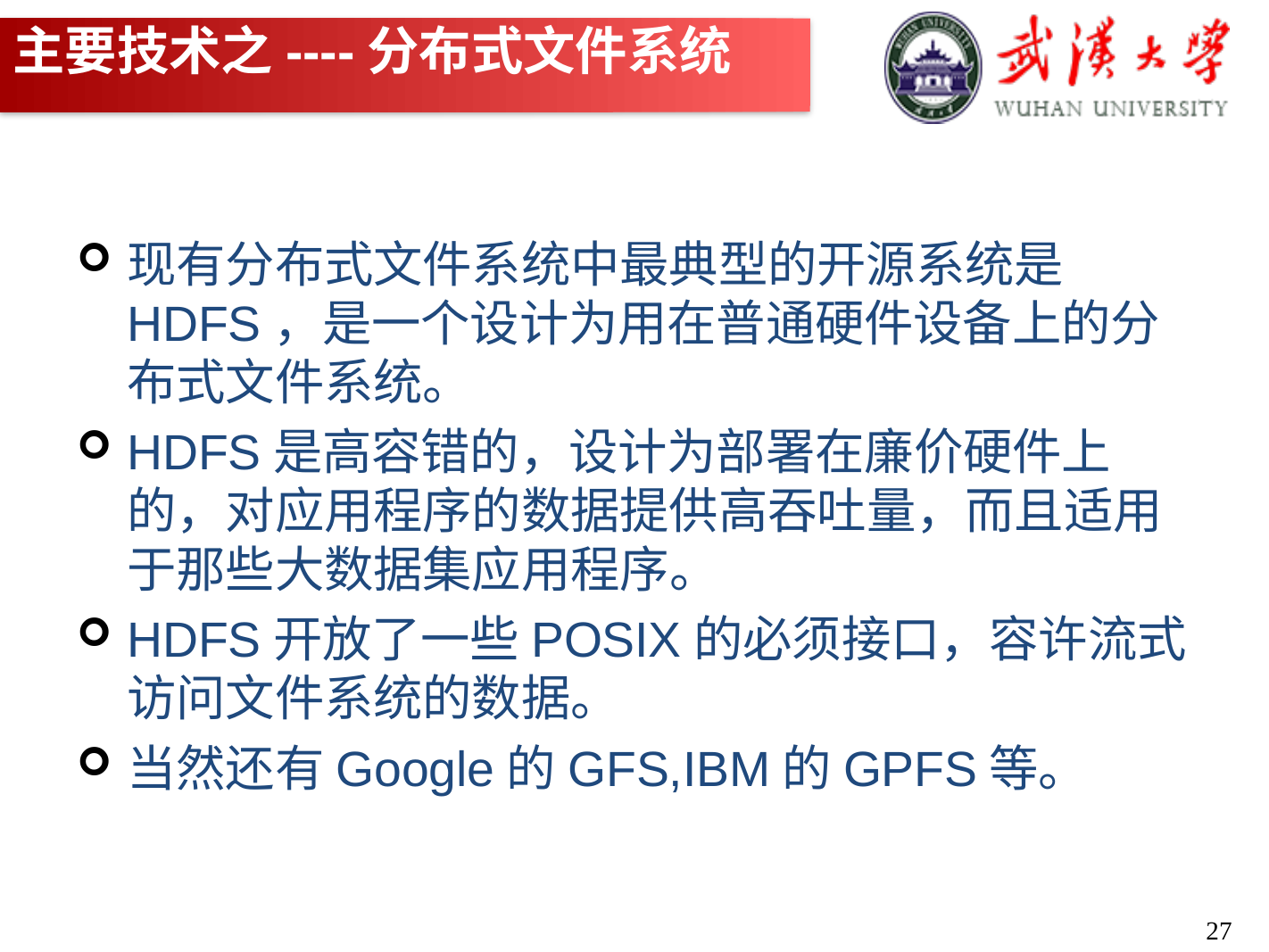

# 主要技术之----分布式文件系统
现有分布式文件系统中最典型的开源系统是HDFS，是一个设计为用在普通硬件设备上的分布式文件系统。
HDFS是高容错的，设计为部署在廉价硬件上的，对应用程序的数据提供高吞吐量，而且适用于那些大数据集应用程序。
HDFS开放了一些POSIX的必须接口，容许流式访问文件系统的数据。
当然还有Google的GFS,IBM的GPFS等。